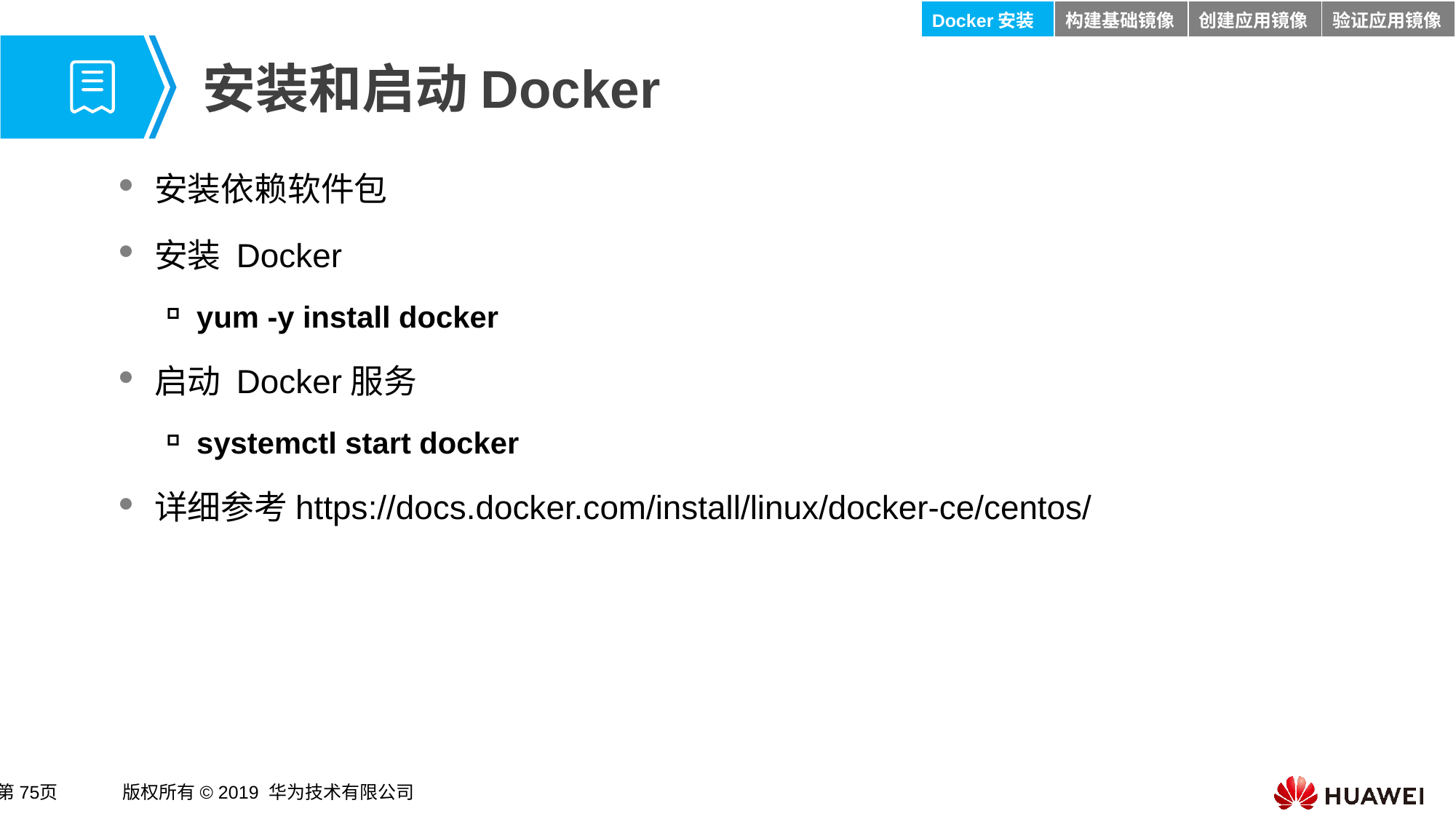

| Docker安装 | 构建基础镜像 | 创建应用镜像 | 验证应用镜像 |
| --- | --- | --- | --- |
# 安装和启动Docker
安装依赖软件包
安装 Docker
yum -y install docker
启动 Docker服务
systemctl start docker
详细参考https://docs.docker.com/install/linux/docker-ce/centos/